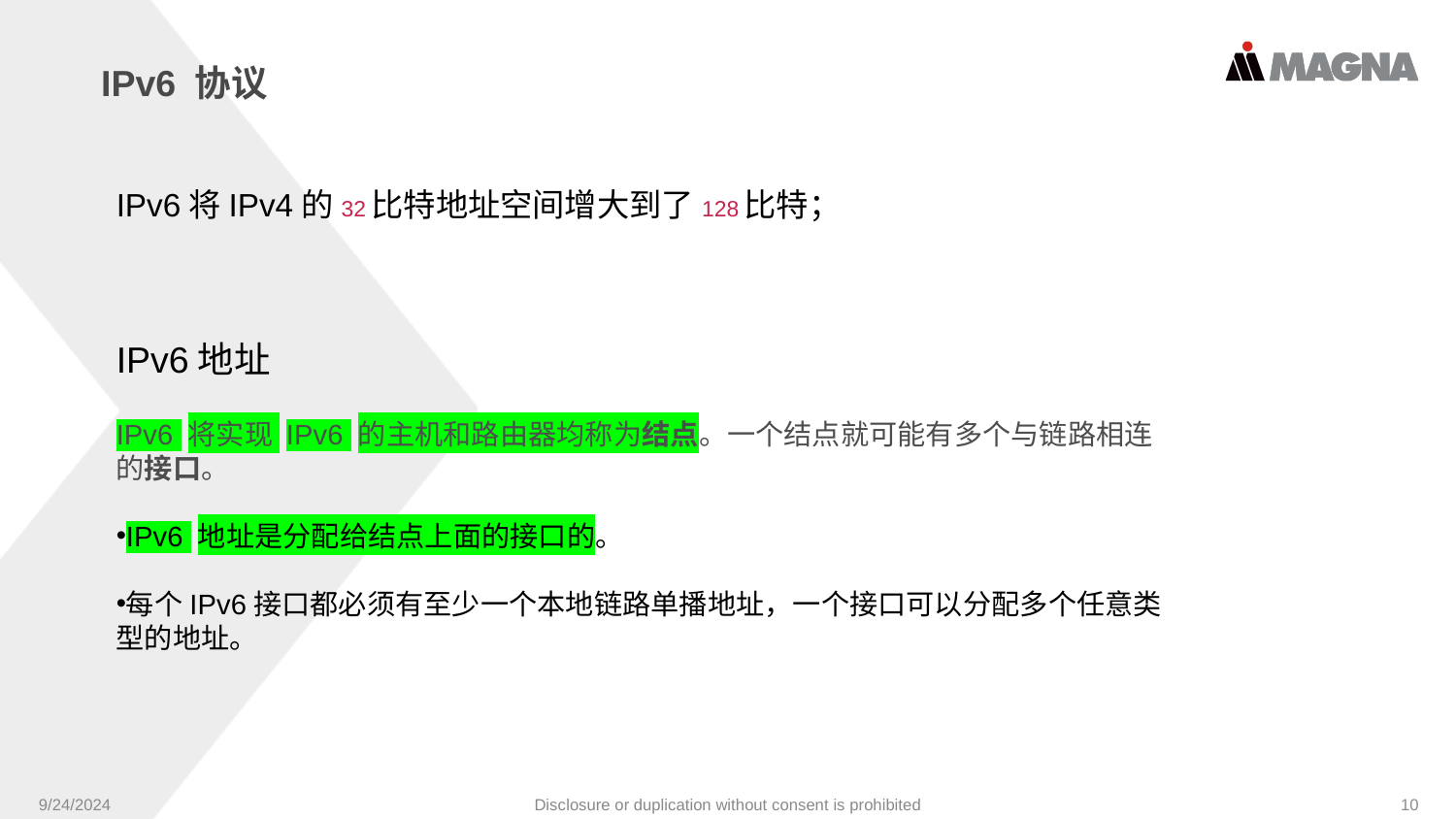

IPv6 协议
IPv6将IPv4的32比特地址空间增大到了128比特；
IPv6地址
IPv6 将实现 IPv6 的主机和路由器均称为结点。一个结点就可能有多个与链路相连的接口。

IPv6 地址是分配给结点上面的接口的。

每个IPv6接口都必须有至少一个本地链路单播地址，一个接口可以分配多个任意类型的地址。
9/24/2024
Disclosure or duplication without consent is prohibited
10